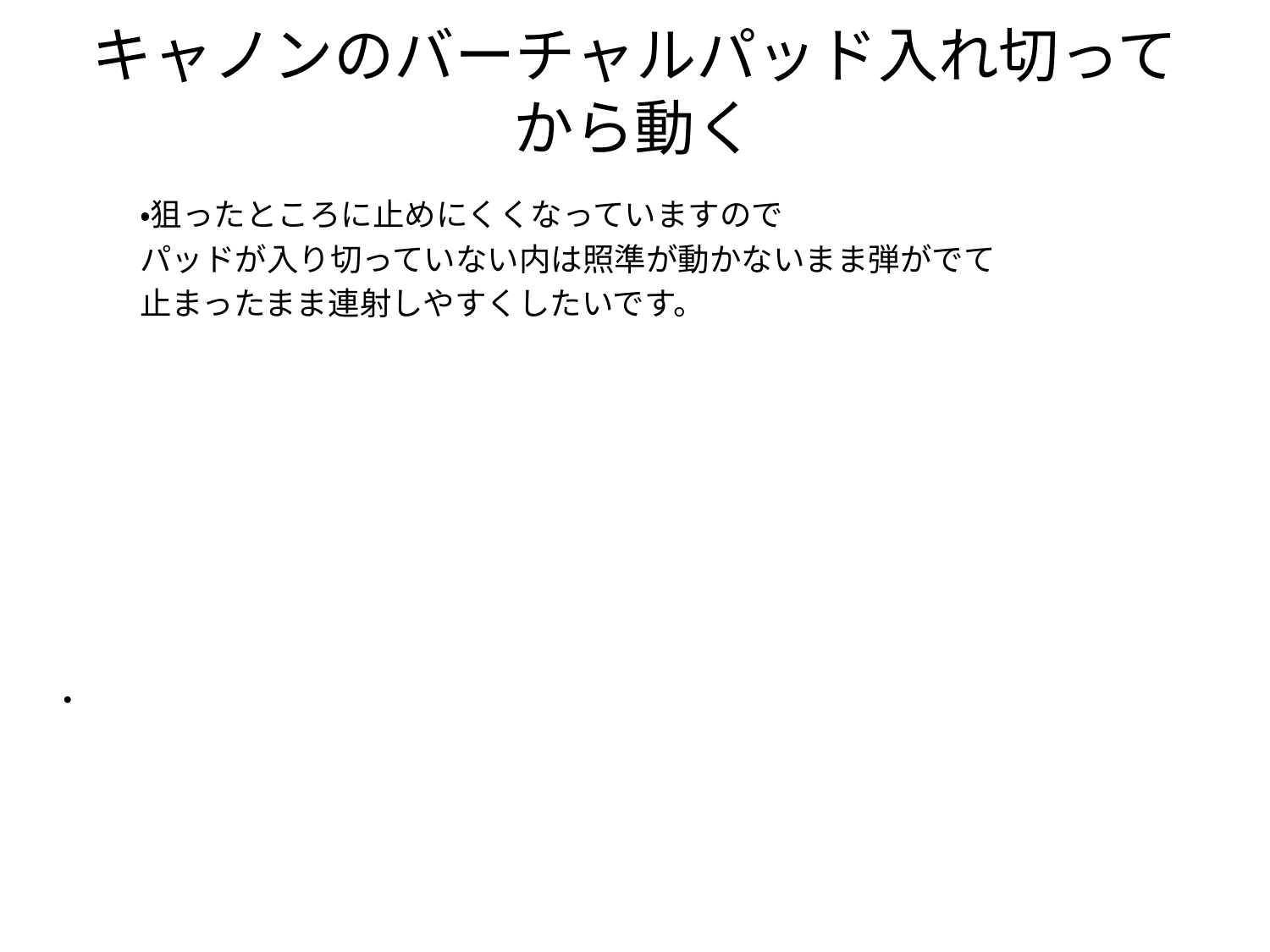

# キャノンのバーチャルパッド入れ切ってから動く
・狙ったところに止めにくくなっていますので
パッドが入り切っていない内は照準が動かないまま弾がでて
止まったまま連射しやすくしたいです。
・